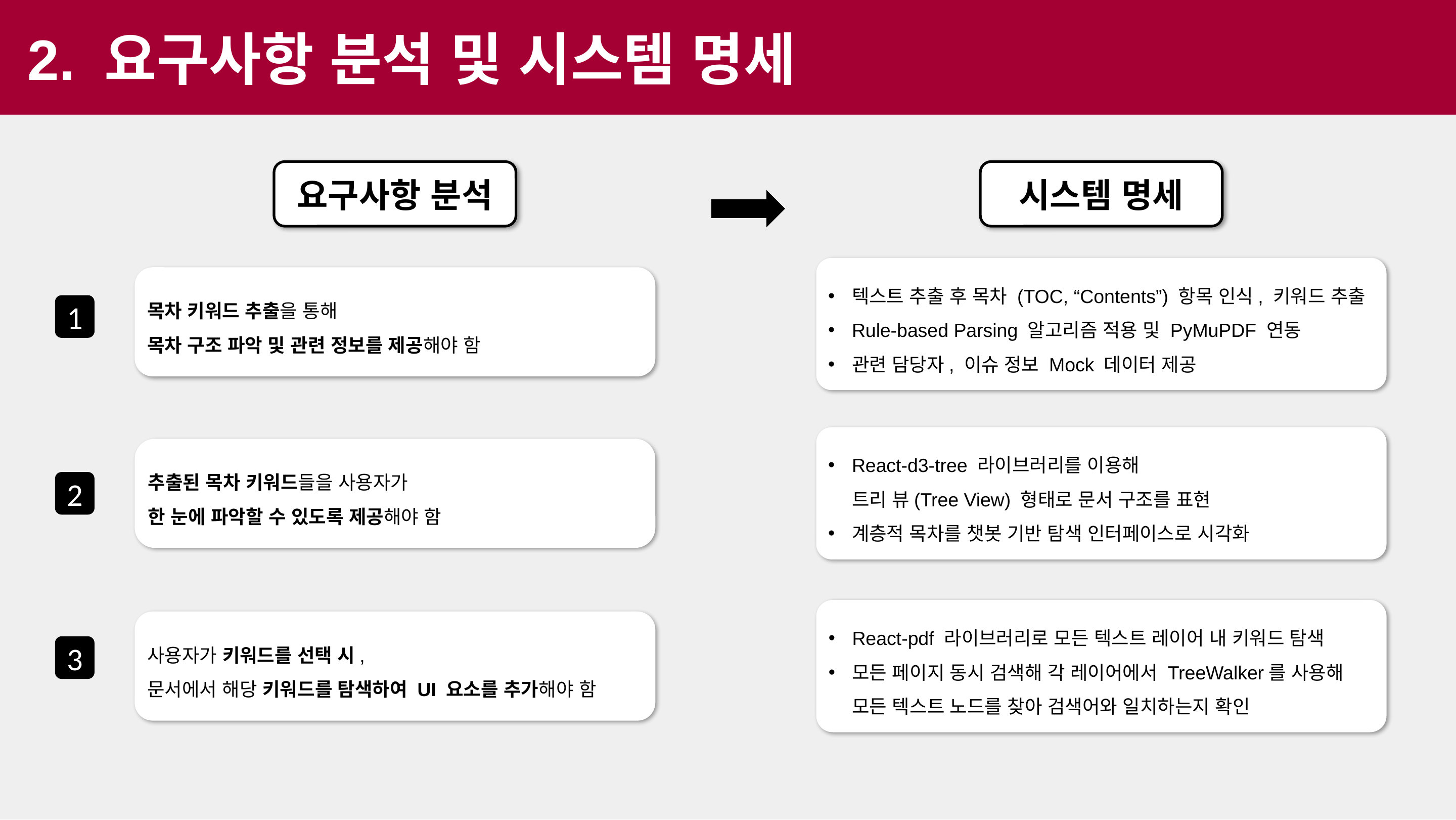

2. 요구사항 분석 및 시스템 명세
시스템 명세
요구사항 분석

텍스트 추출 후 목차 (TOC, “Contents”) 항목 인식, 키워드 추출
Rule-based Parsing 알고리즘 적용 및 PyMuPDF 연동
관련 담당자, 이슈 정보 Mock 데이터 제공
목차 키워드 추출을 통해
목차 구조 파악 및 관련 정보를 제공해야 함
1
React-d3-tree 라이브러리를 이용해
트리 뷰(Tree View) 형태로 문서 구조를 표현
계층적 목차를 챗봇 기반 탐색 인터페이스로 시각화
추출된 목차 키워드들을 사용자가
한 눈에 파악할 수 있도록 제공해야 함
2
React-pdf 라이브러리로 모든 텍스트 레이어 내 키워드 탐색
모든 페이지 동시 검색해 각 레이어에서 TreeWalker를 사용해 모든 텍스트 노드를 찾아 검색어와 일치하는지 확인
사용자가 키워드를 선택 시,
문서에서 해당 키워드를 탐색하여 UI 요소를 추가해야 함
3